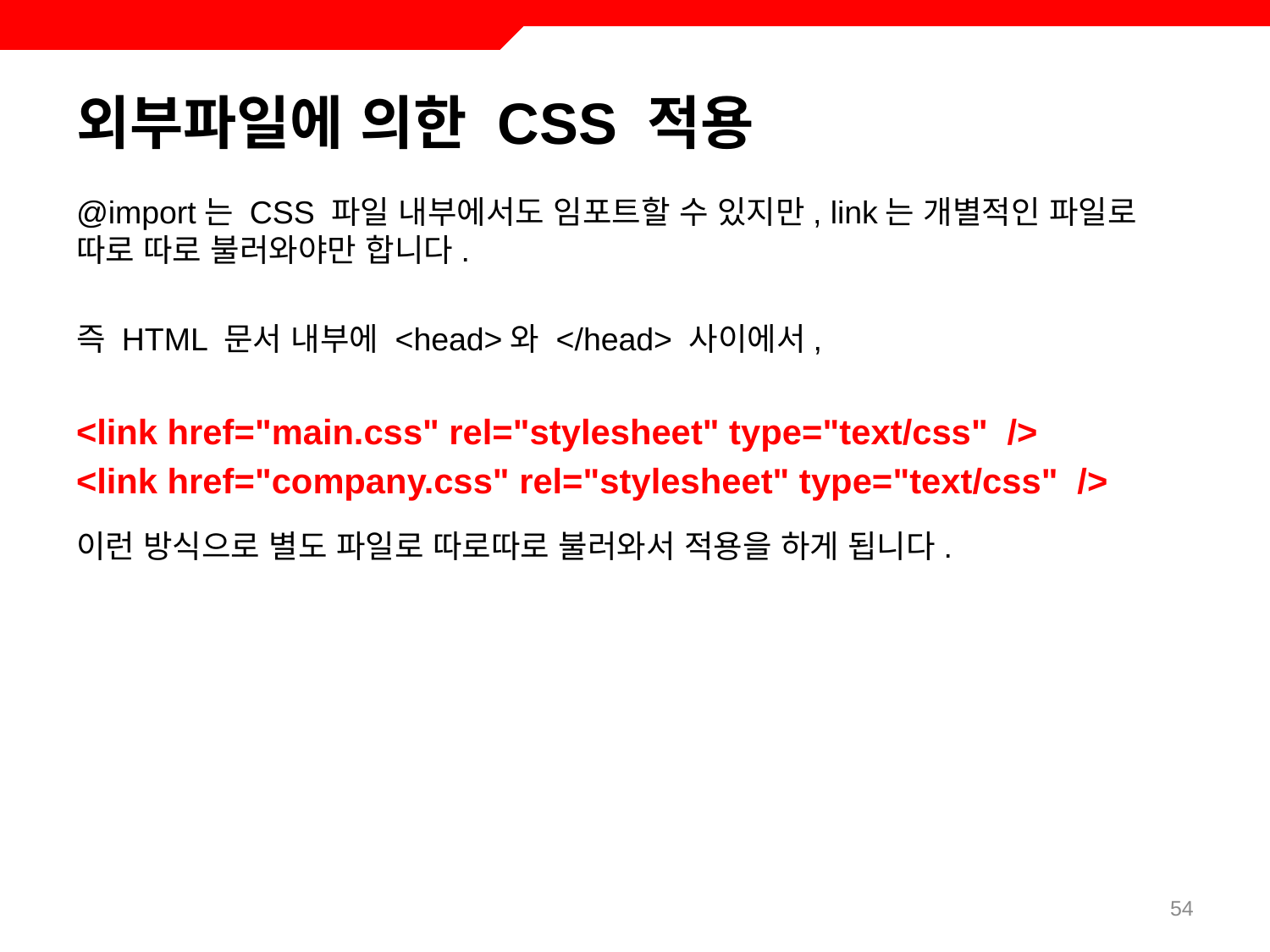

# 외부파일에 의한 CSS 적용
@import는 CSS 파일 내부에서도 임포트할 수 있지만, link는 개별적인 파일로 따로 따로 불러와야만 합니다.

즉 HTML 문서 내부에 <head>와 </head> 사이에서,

<link href="main.css" rel="stylesheet" type="text/css"  />
<link href="company.css" rel="stylesheet" type="text/css"  />

이런 방식으로 별도 파일로 따로따로 불러와서 적용을 하게 됩니다.

54